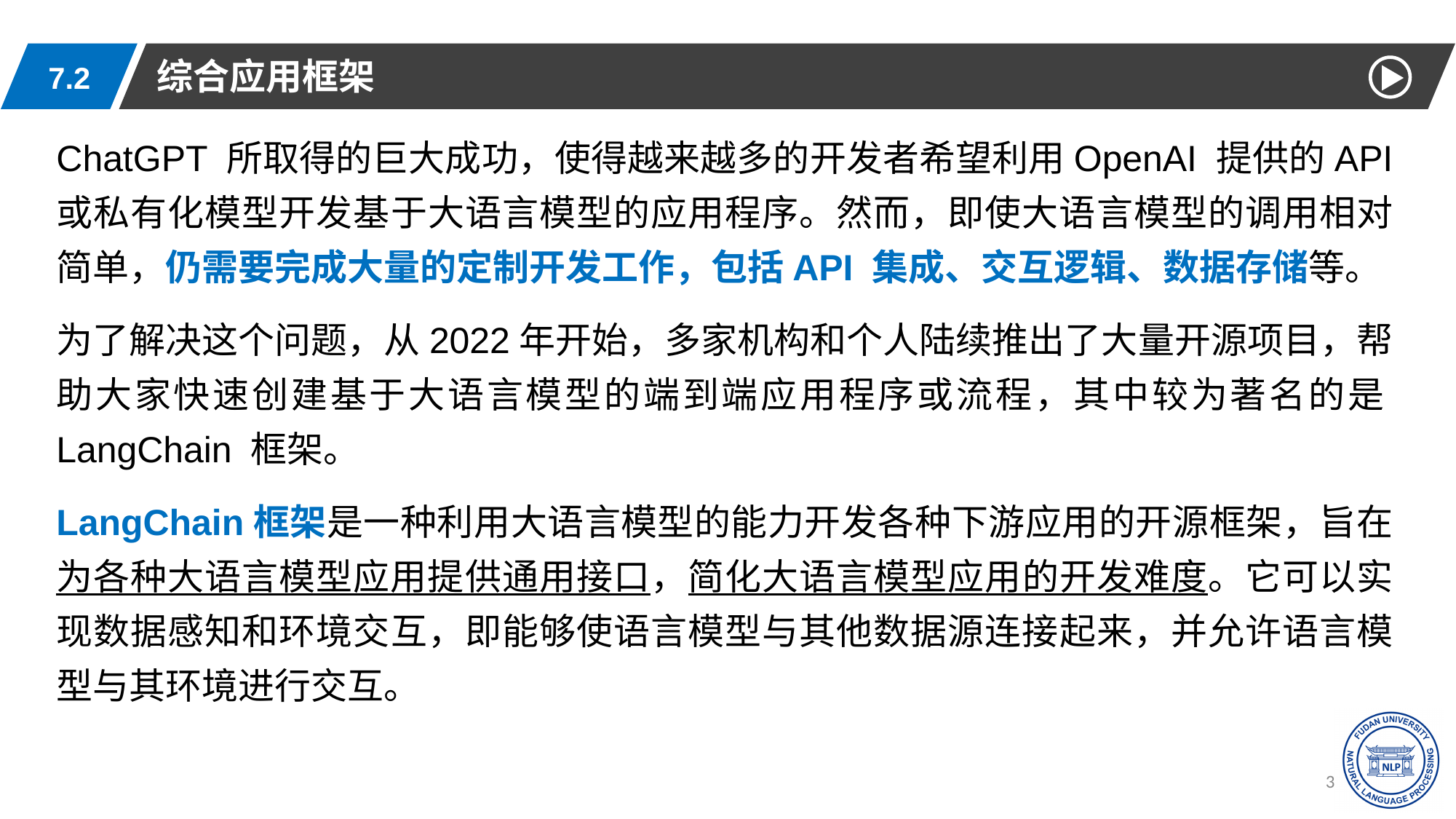

综合应用框架
7.2

ChatGPT 所取得的巨大成功，使得越来越多的开发者希望利用OpenAI 提供的API 或私有化模型开发基于大语言模型的应用程序。然而，即使大语言模型的调用相对简单，仍需要完成大量的定制开发工作，包括API 集成、交互逻辑、数据存储等。
为了解决这个问题，从2022年开始，多家机构和个人陆续推出了大量开源项目，帮助大家快速创建基于大语言模型的端到端应用程序或流程，其中较为著名的是LangChain 框架。
LangChain框架是一种利用大语言模型的能力开发各种下游应用的开源框架，旨在为各种大语言模型应用提供通用接口，简化大语言模型应用的开发难度。它可以实现数据感知和环境交互，即能够使语言模型与其他数据源连接起来，并允许语言模型与其环境进行交互。
30